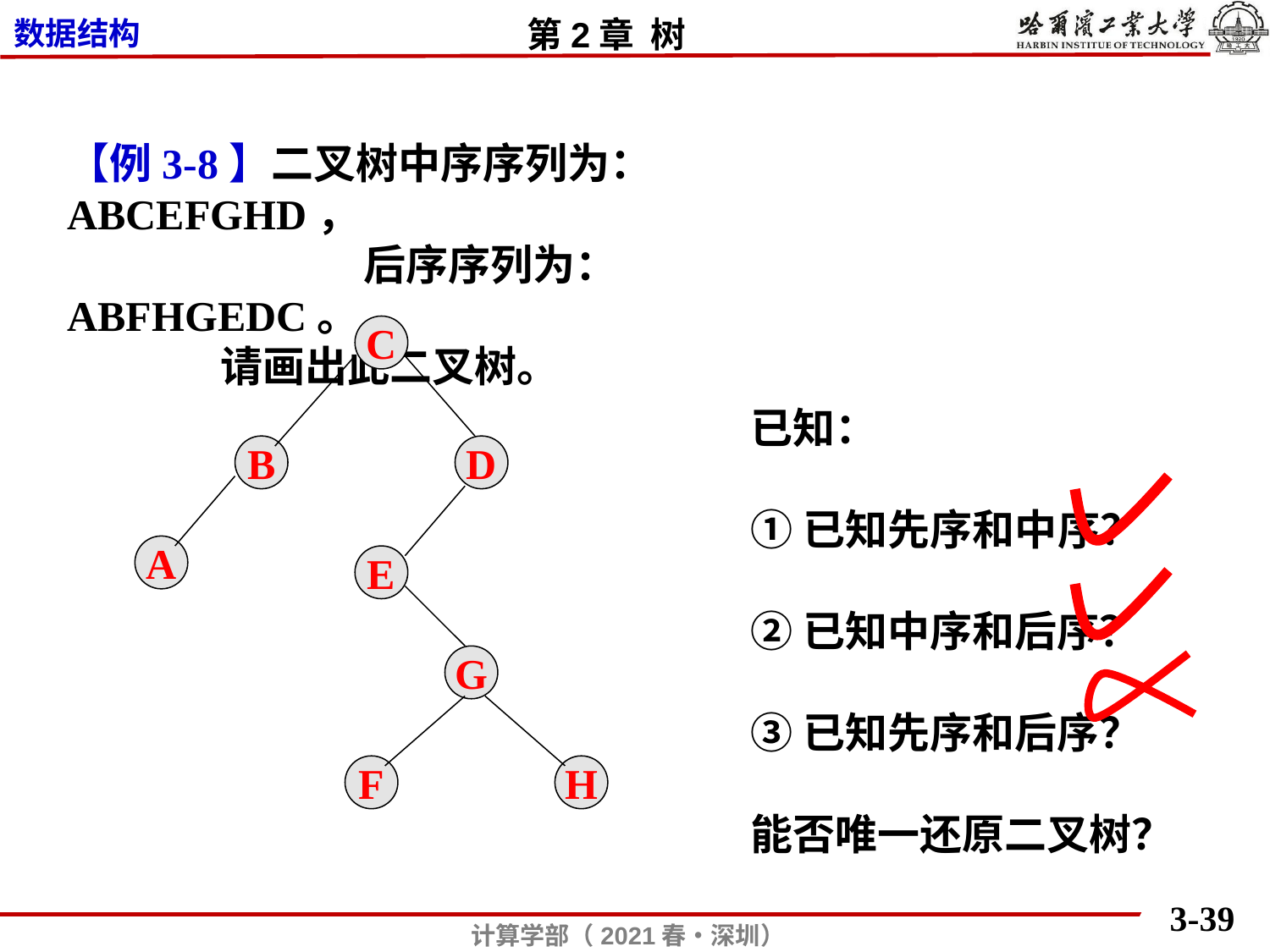

【例3-8】二叉树中序序列为：ABCEFGHD，
                              后序序列为：ABFHGEDC。
               请画出此二叉树。
C

B
D

A
E

G

F
H
已知：
①已知先序和中序？
②已知中序和后序？
③已知先序和后序？
能否唯一还原二叉树？